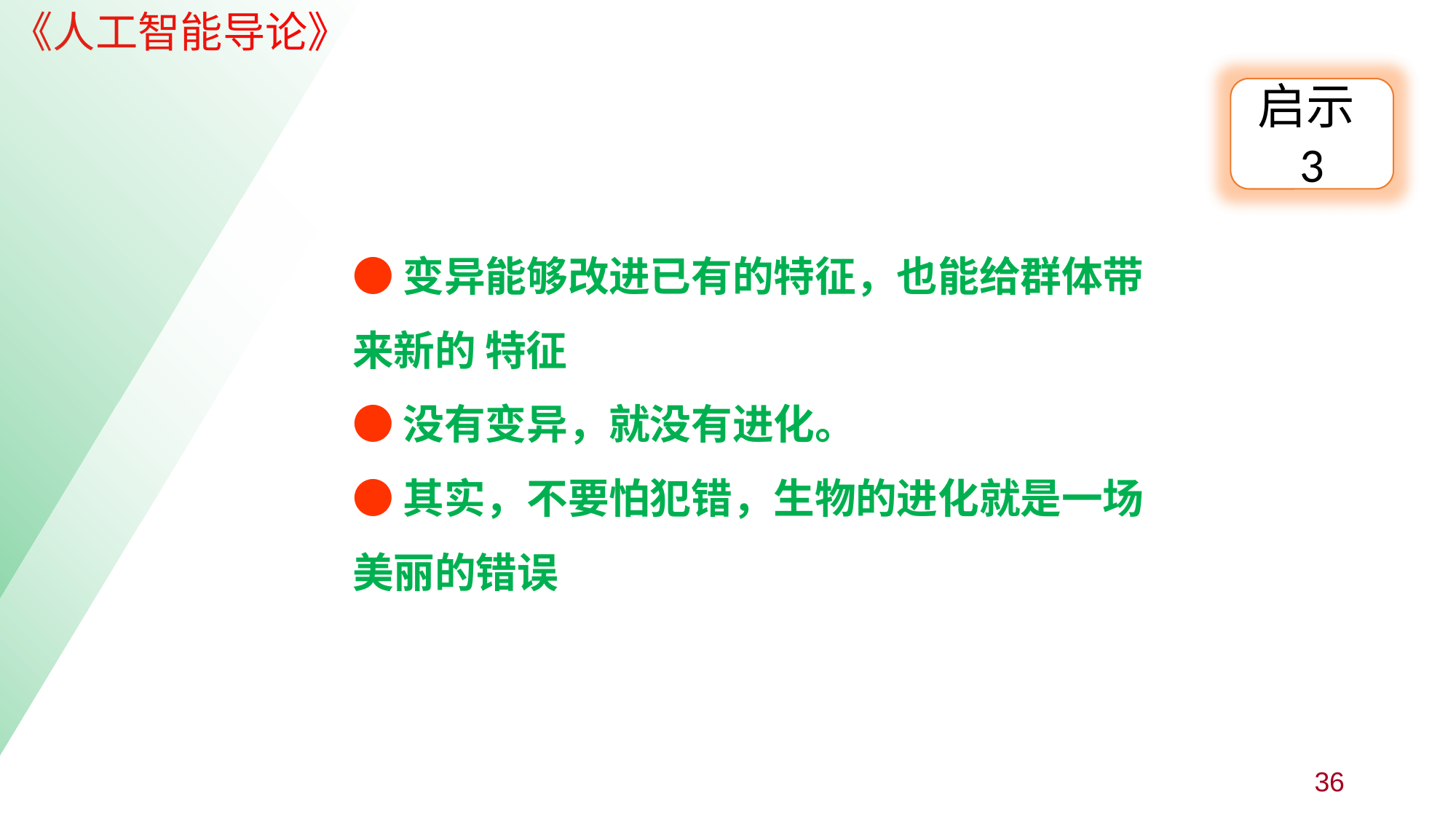

启示3
●变异能够改进已有的特征，也能给群体带来新的 特征
●没有变异，就没有进化。
●其实，不要怕犯错，生物的进化就是一场美丽的错误
36